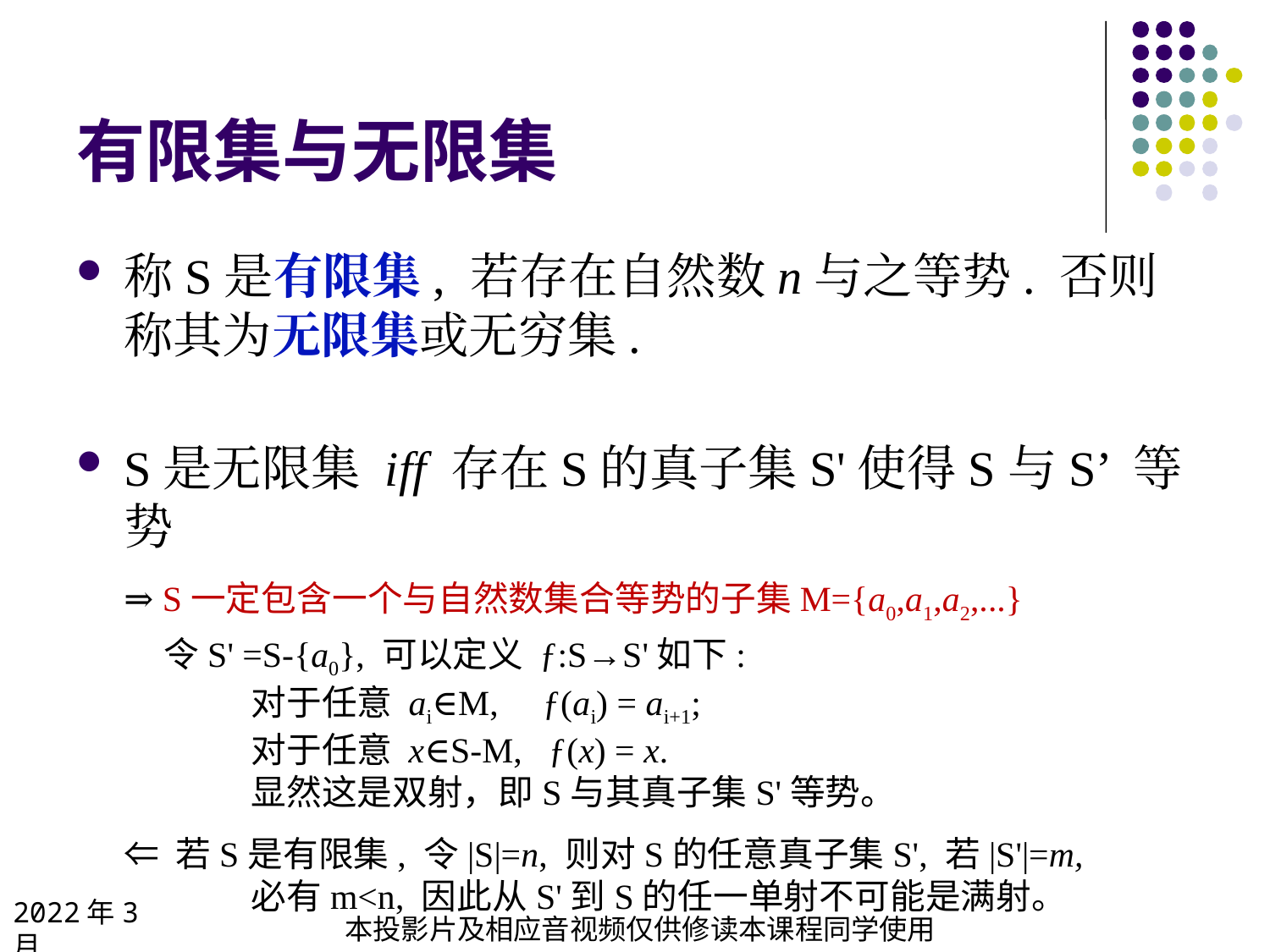

# 有限集与无限集
称S是有限集, 若存在自然数n与之等势. 否则称其为无限集或无穷集.

S是无限集 iff 存在S的真子集S'使得S与S’ 等势
⇒ S一定包含一个与自然数集合等势的子集M={a0,a1,a2,...}
    令S' =S-{a0}, 可以定义 ƒ:S→S'如下:
    	对于任意 ai∈M,     ƒ(ai) = ai+1;
	对于任意 x∈S-M,   ƒ(x) = x.
	显然这是双射，即S与其真子集S'等势。
⇐ 若S是有限集, 令|S|=n, 则对S的任意真子集S', 若|S'|=m,
	必有m<n, 因此从S'到S的任一单射不可能是满射。
2022年3月
本投影片及相应音视频仅供修读本课程同学使用
7